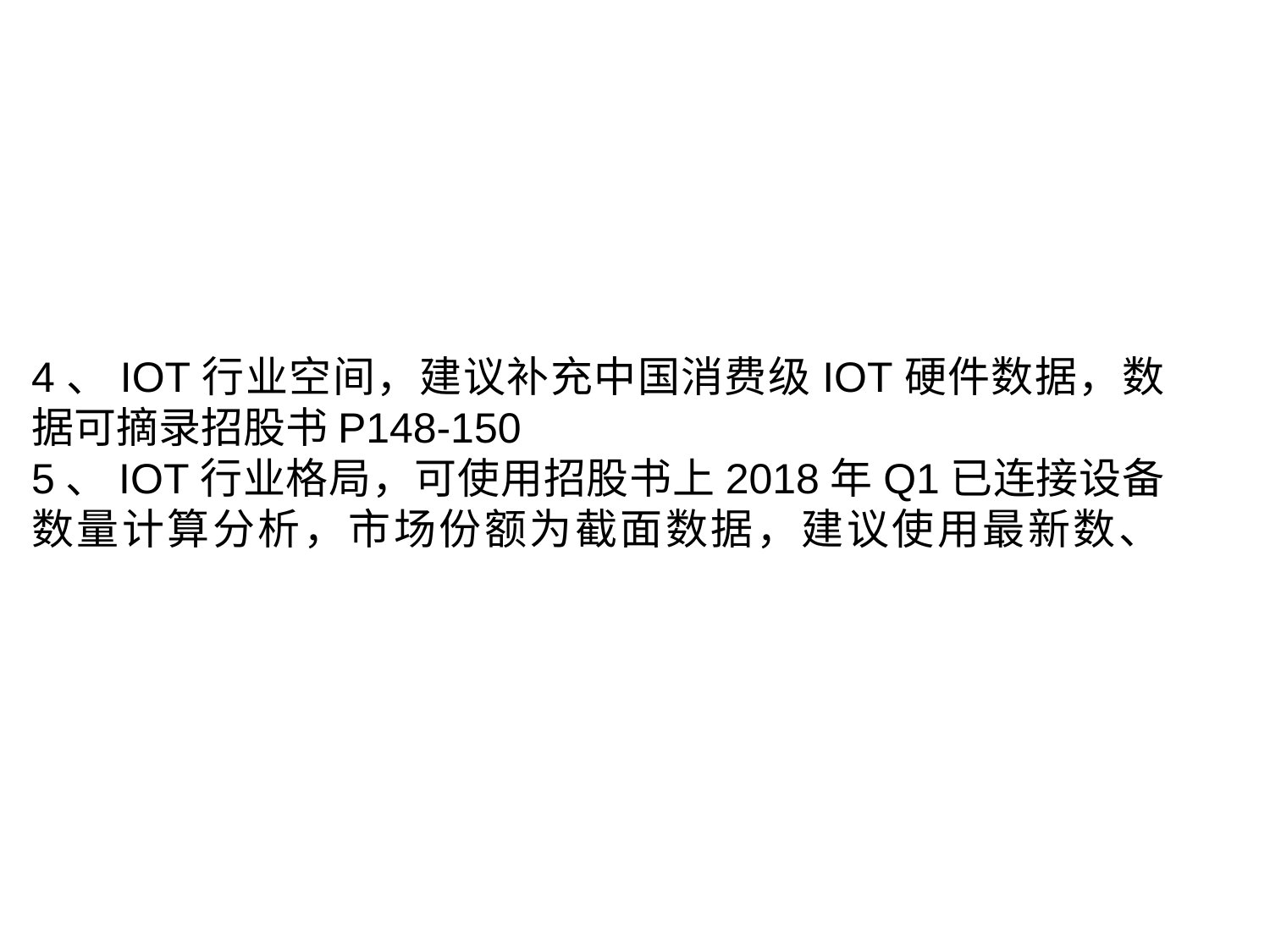

4、IOT行业空间，建议补充中国消费级IOT硬件数据，数据可摘录招股书P148-150
5、IOT行业格局，可使用招股书上2018年Q1已连接设备数量计算分析，市场份额为截面数据，建议使用最新数、